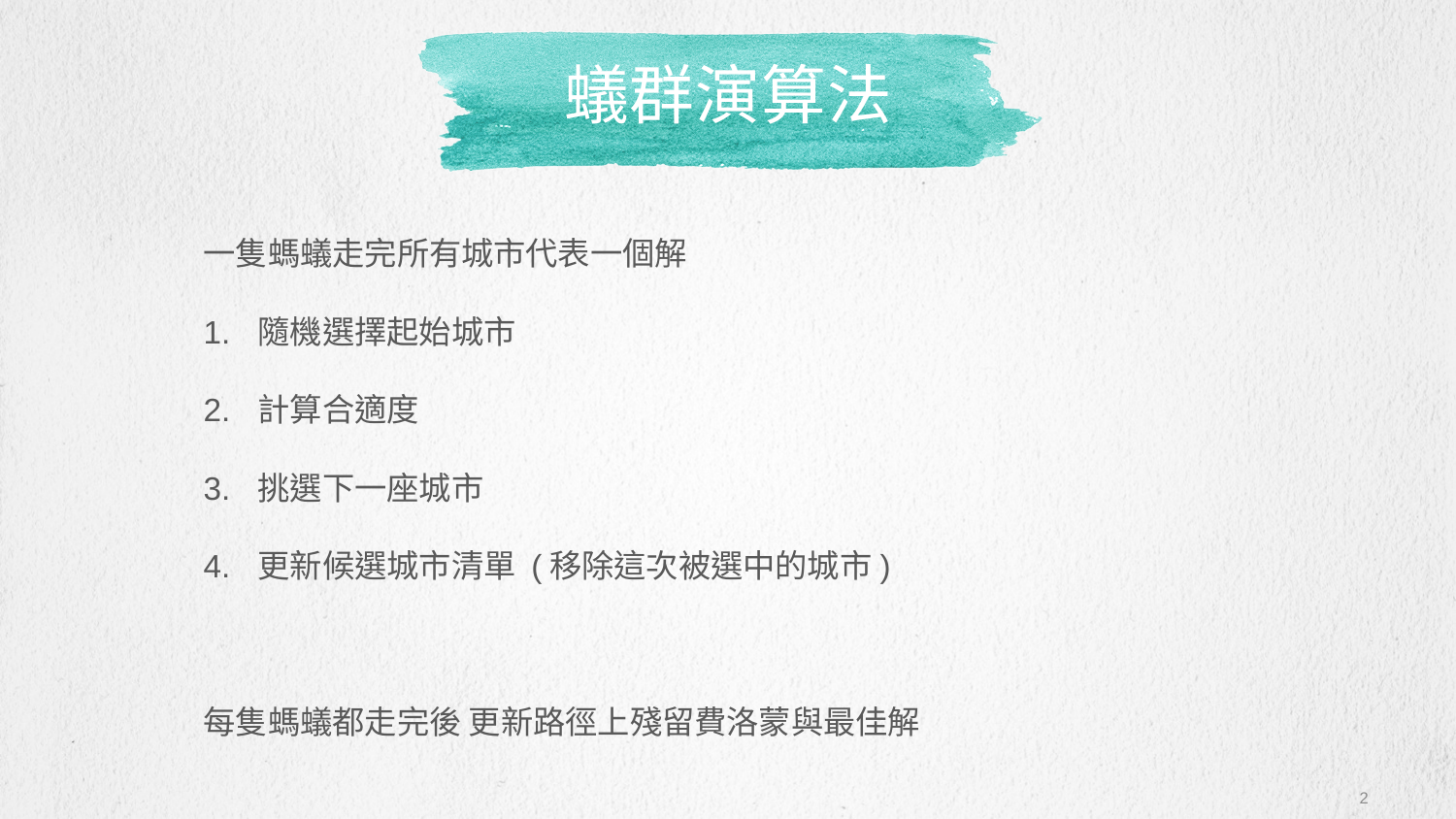

# 蟻群演算法
一隻螞蟻走完所有城市代表一個解
隨機選擇起始城市
計算合適度
挑選下一座城市
更新候選城市清單 (移除這次被選中的城市)

每隻螞蟻都走完後 更新路徑上殘留費洛蒙與最佳解
2